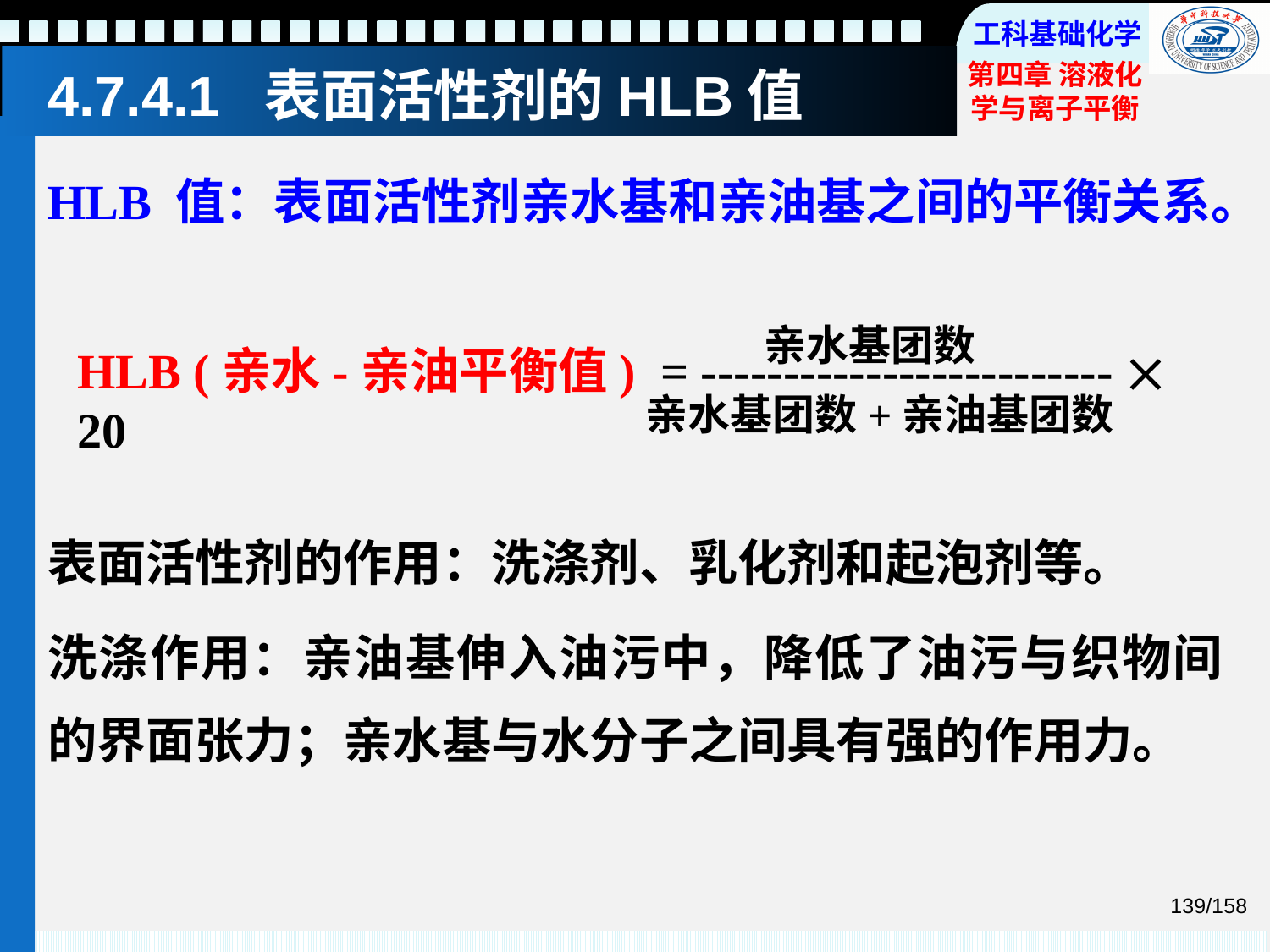

# 4.7.4.1  表面活性剂的HLB值
HLB 值：表面活性剂亲水基和亲油基之间的平衡关系。
亲水基团数
HLB (亲水-亲油平衡值)  = ------------------------- × 20
亲水基团数+亲油基团数
表面活性剂的作用：洗涤剂、乳化剂和起泡剂等。
洗涤作用：亲油基伸入油污中，降低了油污与织物间的界面张力；亲水基与水分子之间具有强的作用力。